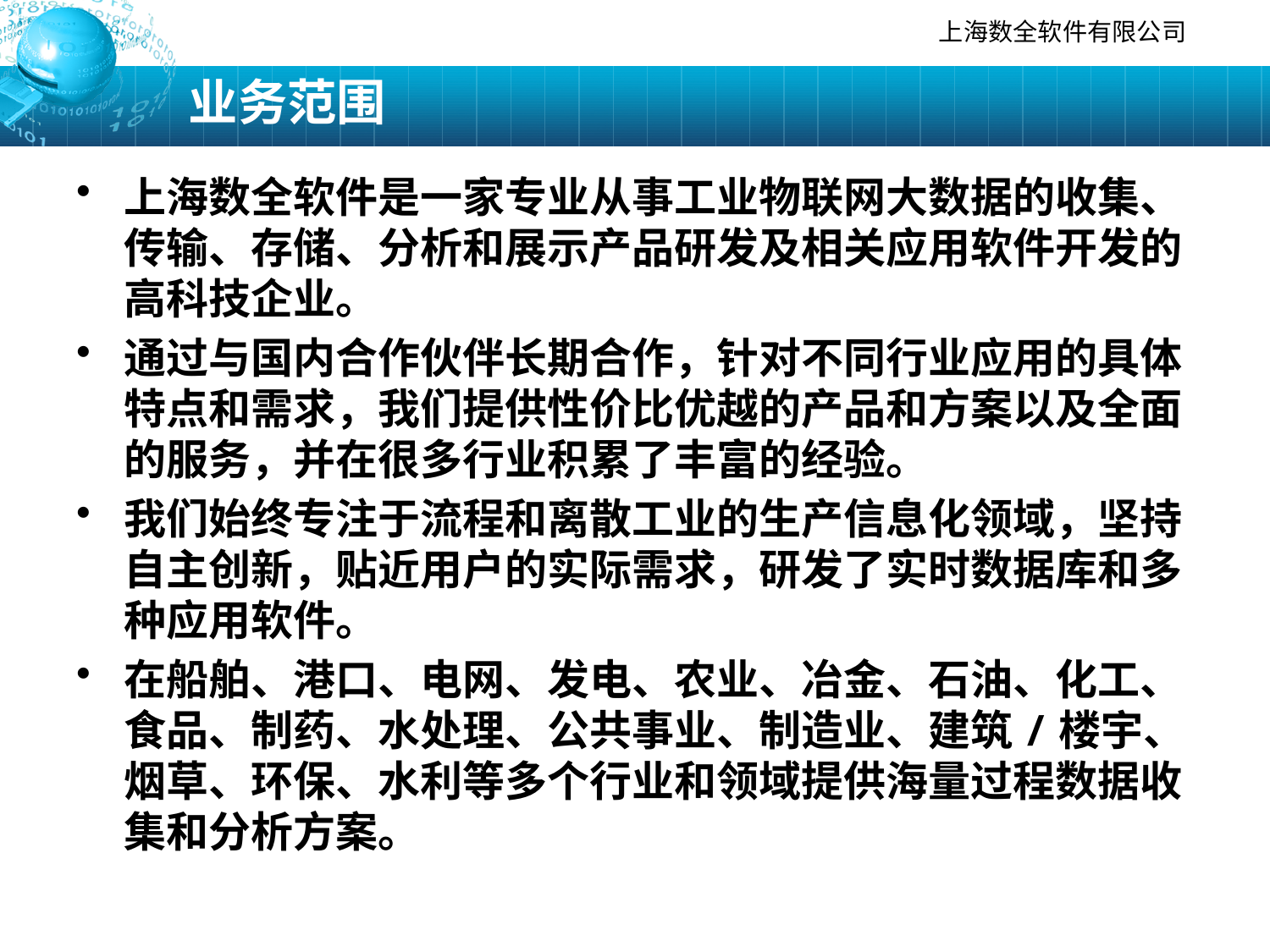

# 业务范围
上海数全软件是一家专业从事工业物联网大数据的收集、传输、存储、分析和展示产品研发及相关应用软件开发的高科技企业。
通过与国内合作伙伴长期合作，针对不同行业应用的具体特点和需求，我们提供性价比优越的产品和方案以及全面的服务，并在很多行业积累了丰富的经验。
我们始终专注于流程和离散工业的生产信息化领域，坚持自主创新，贴近用户的实际需求，研发了实时数据库和多种应用软件。
在船舶、港口、电网、发电、农业、冶金、石油、化工、食品、制药、水处理、公共事业、制造业、建筑/楼宇、烟草、环保、水利等多个行业和领域提供海量过程数据收集和分析方案。